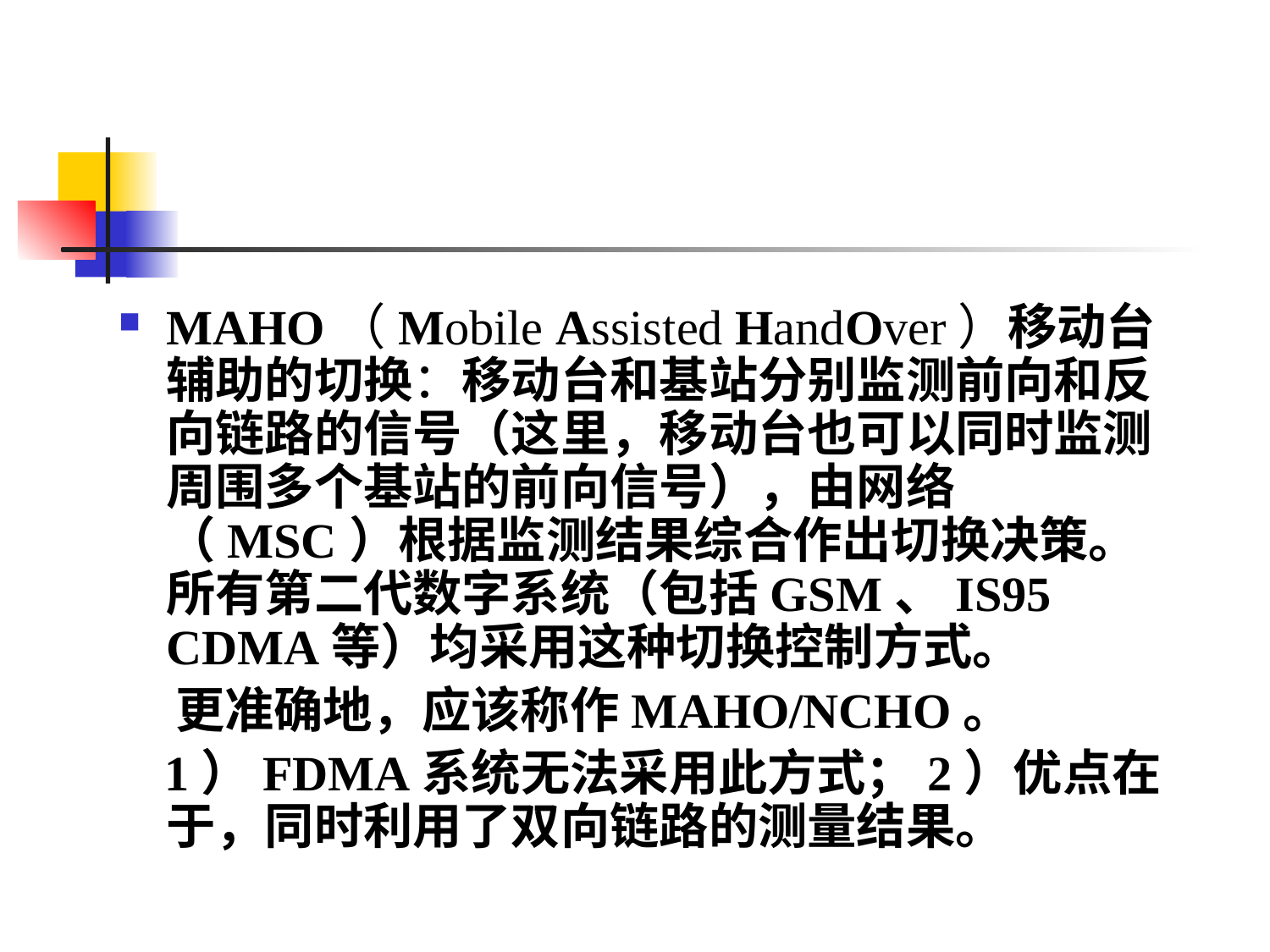

MAHO（Mobile Assisted HandOver）移动台辅助的切换：移动台和基站分别监测前向和反向链路的信号（这里，移动台也可以同时监测周围多个基站的前向信号），由网络（MSC）根据监测结果综合作出切换决策。所有第二代数字系统（包括GSM、IS95 CDMA等）均采用这种切换控制方式。
    更准确地，应该称作MAHO/NCHO。
   1）FDMA系统无法采用此方式；2）优点在于，同时利用了双向链路的测量结果。